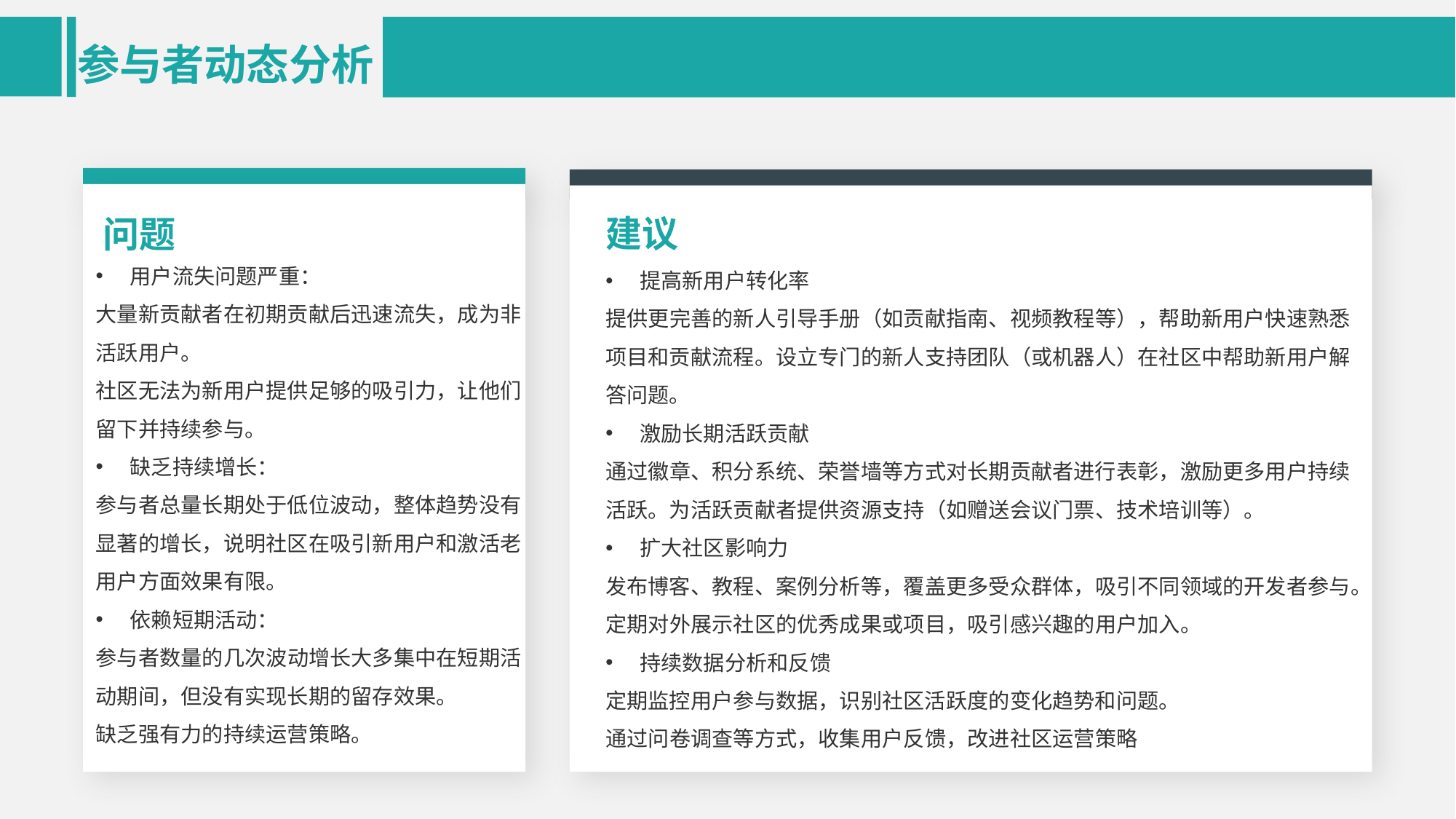

参与者动态分析

问题
用户流失问题严重：
大量新贡献者在初期贡献后迅速流失，成为非活跃用户。
社区无法为新用户提供足够的吸引力，让他们留下并持续参与。
缺乏持续增长：
参与者总量长期处于低位波动，整体趋势没有显著的增长，说明社区在吸引新用户和激活老用户方面效果有限。
依赖短期活动：
参与者数量的几次波动增长大多集中在短期活动期间，但没有实现长期的留存效果。
缺乏强有力的持续运营策略。

建议
提高新用户转化率
提供更完善的新人引导手册（如贡献指南、视频教程等），帮助新用户快速熟悉项目和贡献流程。设立专门的新人支持团队（或机器人）在社区中帮助新用户解答问题。
激励长期活跃贡献
通过徽章、积分系统、荣誉墙等方式对长期贡献者进行表彰，激励更多用户持续活跃。为活跃贡献者提供资源支持（如赠送会议门票、技术培训等）。
扩大社区影响力
发布博客、教程、案例分析等，覆盖更多受众群体，吸引不同领域的开发者参与。定期对外展示社区的优秀成果或项目，吸引感兴趣的用户加入。
持续数据分析和反馈
定期监控用户参与数据，识别社区活跃度的变化趋势和问题。
通过问卷调查等方式，收集用户反馈，改进社区运营策略